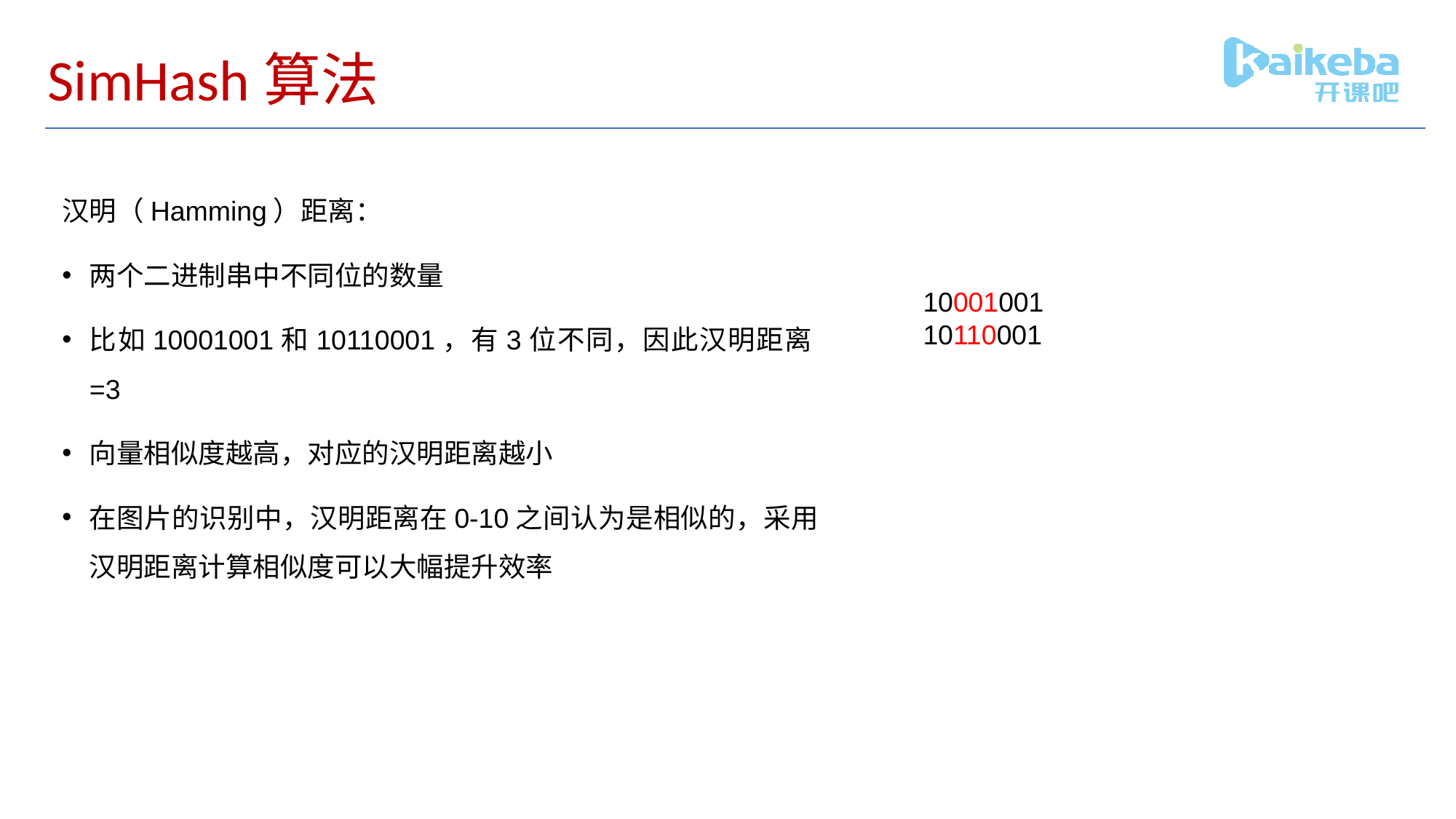

# SimHash算法
汉明（Hamming）距离：
两个二进制串中不同位的数量
比如10001001和10110001，有3位不同，因此汉明距离=3
向量相似度越高，对应的汉明距离越小
在图片的识别中，汉明距离在0-10之间认为是相似的，采用汉明距离计算相似度可以大幅提升效率
10001001
10110001